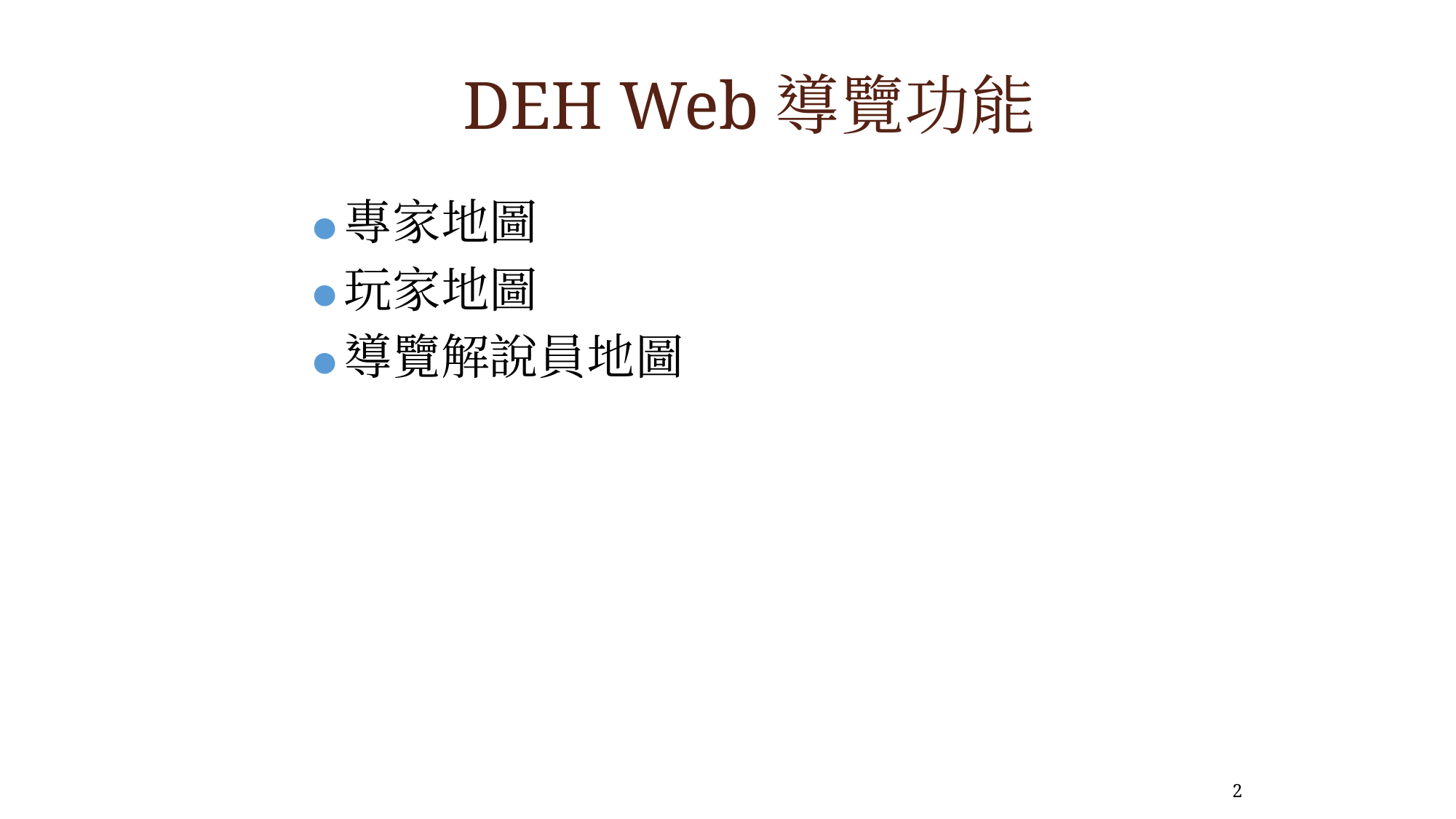

# DEH Web導覽功能
專家地圖
玩家地圖
導覽解說員地圖

2